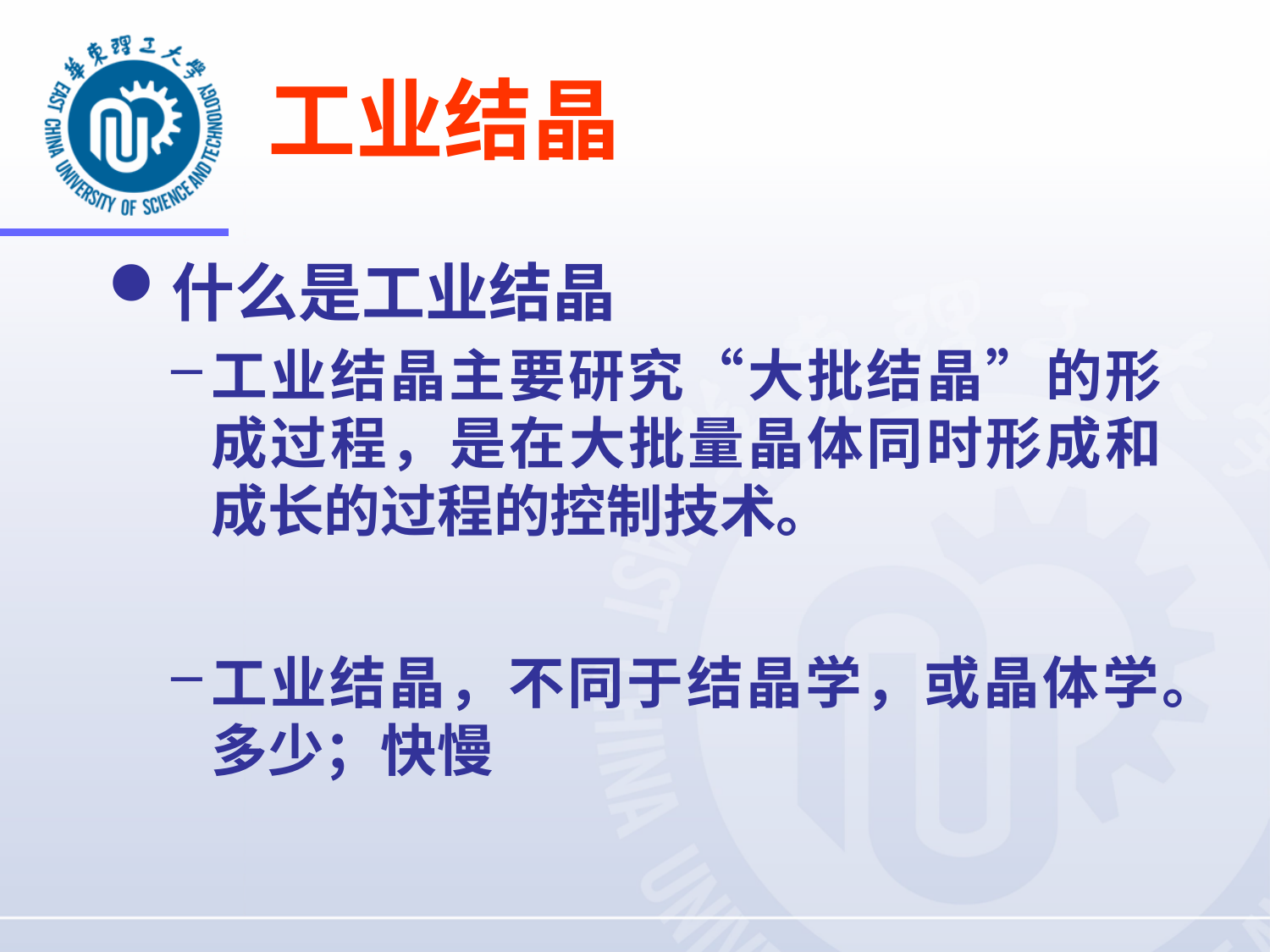

# 工业结晶
什么是工业结晶
工业结晶主要研究“大批结晶”的形成过程，是在大批量晶体同时形成和成长的过程的控制技术。

工业结晶，不同于结晶学，或晶体学。多少；快慢